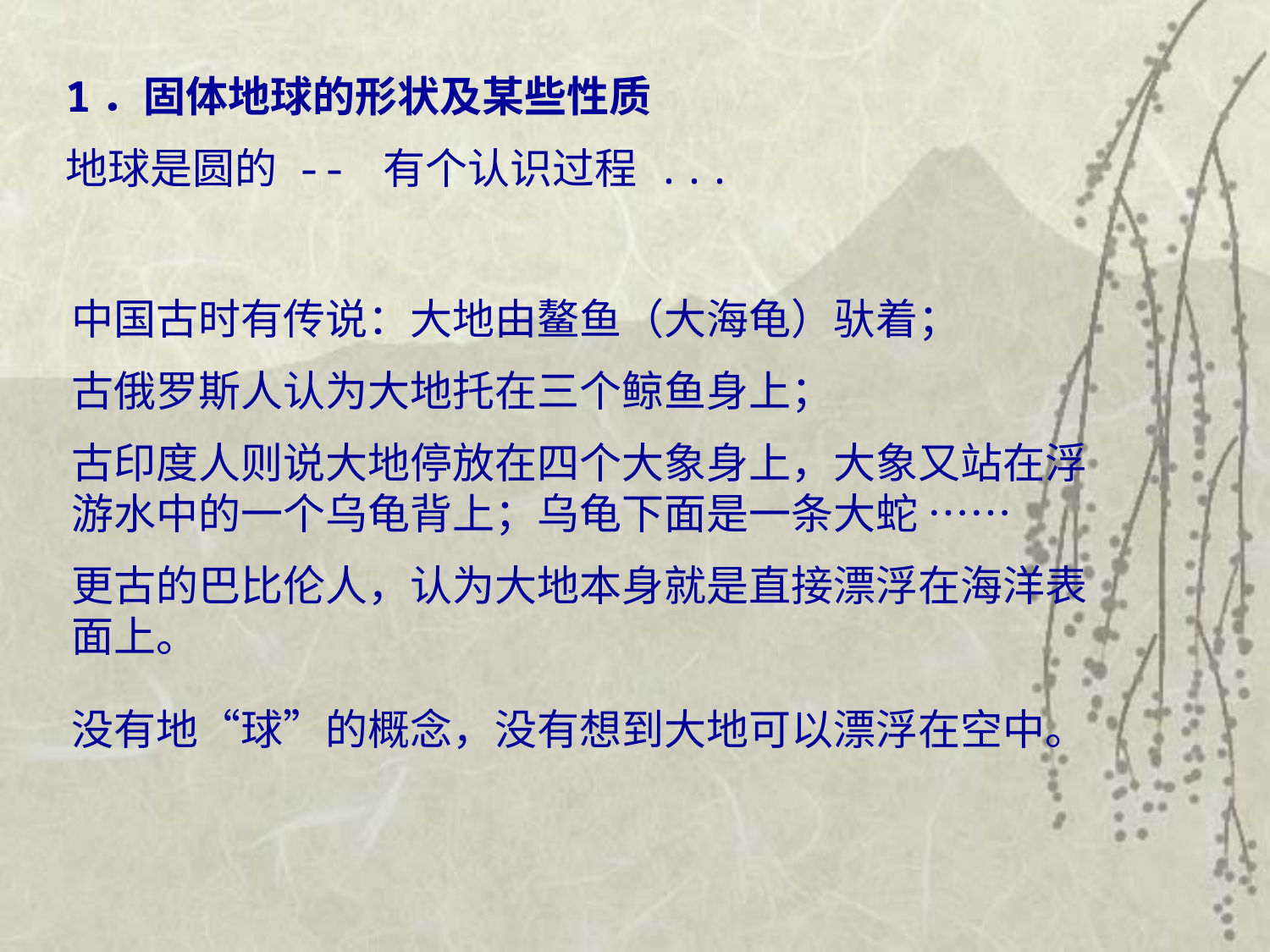

1．固体地球的形状及某些性质
地球是圆的 -- 有个认识过程 ...
中国古时有传说：大地由鳌鱼（大海龟）驮着；
古俄罗斯人认为大地托在三个鲸鱼身上；
古印度人则说大地停放在四个大象身上，大象又站在浮游水中的一个乌龟背上；乌龟下面是一条大蛇 ……
更古的巴比伦人，认为大地本身就是直接漂浮在海洋表面上。
没有地“球”的概念，没有想到大地可以漂浮在空中。